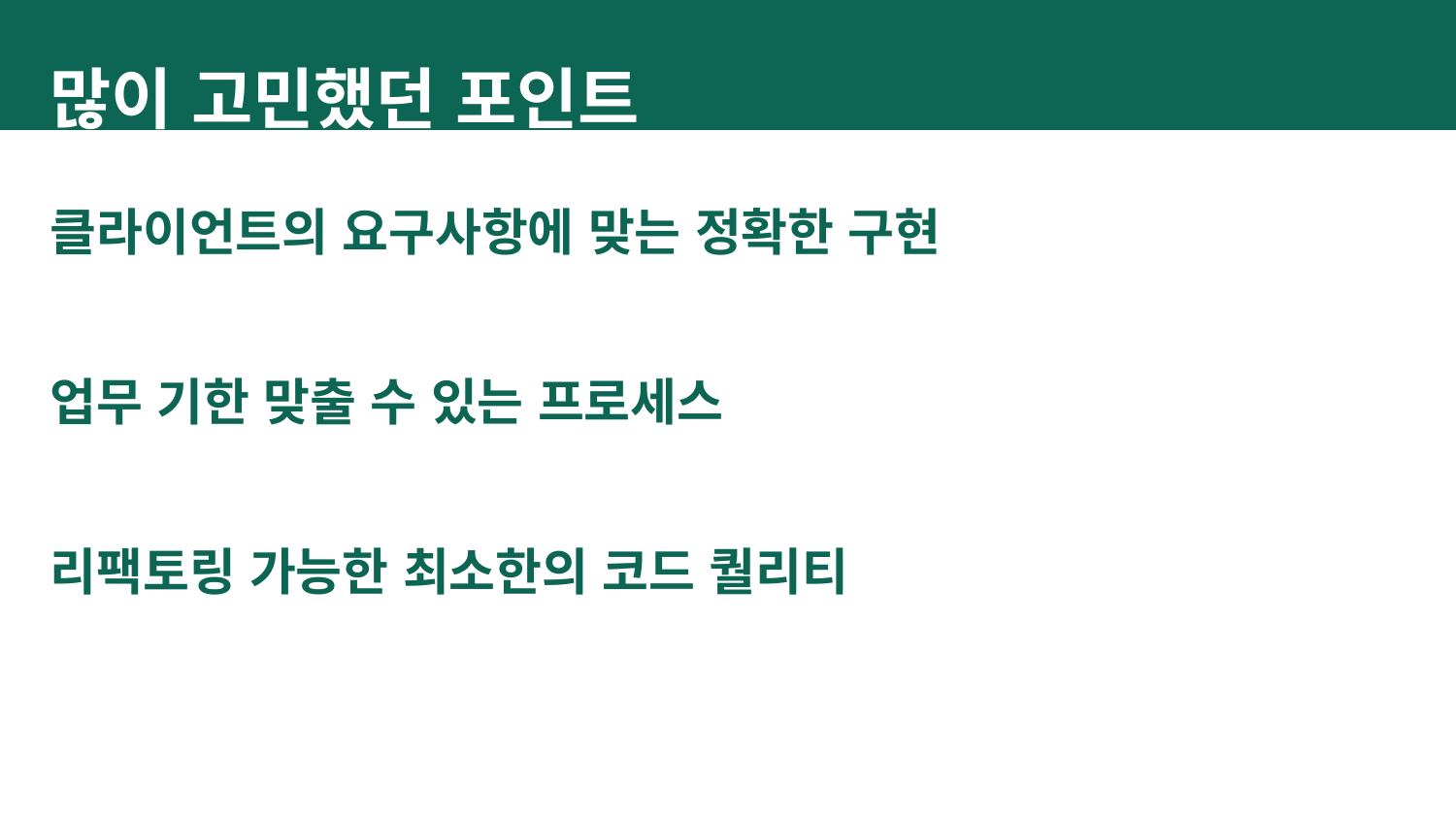

많이 고민했던 포인트
클라이언트의 요구사항에 맞는 정확한 구현

업무 기한 맞출 수 있는 프로세스

리팩토링 가능한 최소한의 코드 퀄리티